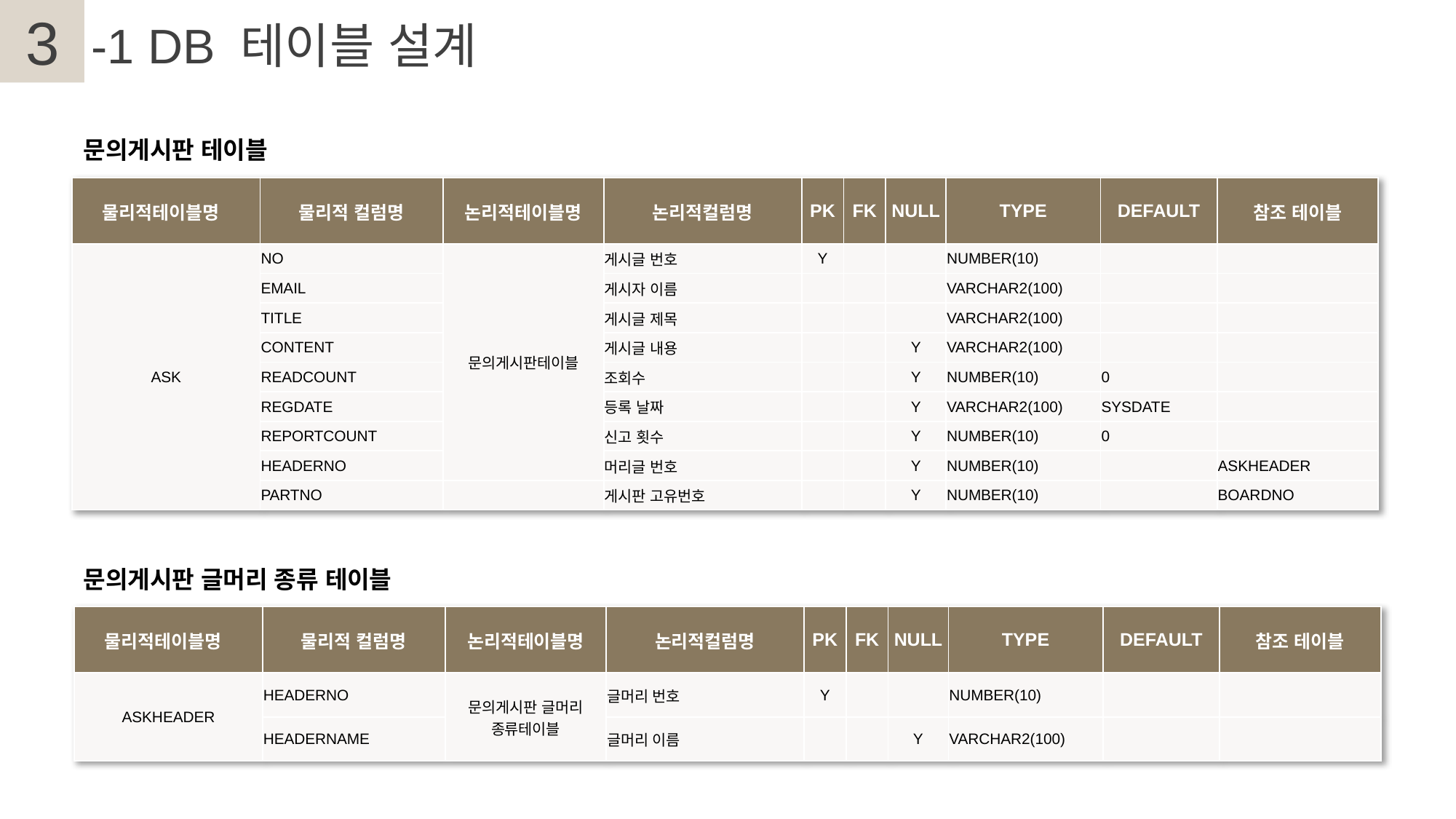

3
2
-1 DB 테이블 설계
문의게시판 테이블
| 물리적테이블명 | 물리적 컬럼명 | 논리적테이블명 | 논리적컬럼명 | PK | FK | NULL | TYPE | DEFAULT | 참조 테이블 |
| --- | --- | --- | --- | --- | --- | --- | --- | --- | --- |
| ASK | NO | 문의게시판테이블 | 게시글 번호 | Y |  |  | NUMBER(10) |  |  |
|  | EMAIL |  | 게시자 이름 |  |  |  | VARCHAR2(100) |  |  |
|  | TITLE |  | 게시글 제목 |  |  |  | VARCHAR2(100) |  |  |
|  | CONTENT |  | 게시글 내용 |  |  | Y | VARCHAR2(100) |  |  |
|  | READCOUNT |  | 조회수 |  |  | Y | NUMBER(10) | 0 |  |
|  | REGDATE |  | 등록 날짜 |  |  | Y | VARCHAR2(100) | SYSDATE |  |
|  | REPORTCOUNT |  | 신고 횟수 |  |  | Y | NUMBER(10) | 0 |  |
|  | HEADERNO |  | 머리글 번호 |  |  | Y | NUMBER(10) |  | ASKHEADER |
|  | PARTNO |  | 게시판 고유번호 |  |  | Y | NUMBER(10) |  | BOARDNO |
문의게시판 글머리 종류 테이블
| 물리적테이블명 | 물리적 컬럼명 | 논리적테이블명 | 논리적컬럼명 | PK | FK | NULL | TYPE | DEFAULT | 참조 테이블 |
| --- | --- | --- | --- | --- | --- | --- | --- | --- | --- |
| ASKHEADER | HEADERNO | 문의게시판 글머리 종류테이블 | 글머리 번호 | Y |  |  | NUMBER(10) |  |  |
|  | HEADERNAME |  | 글머리 이름 |  |  | Y | VARCHAR2(100) |  |  |